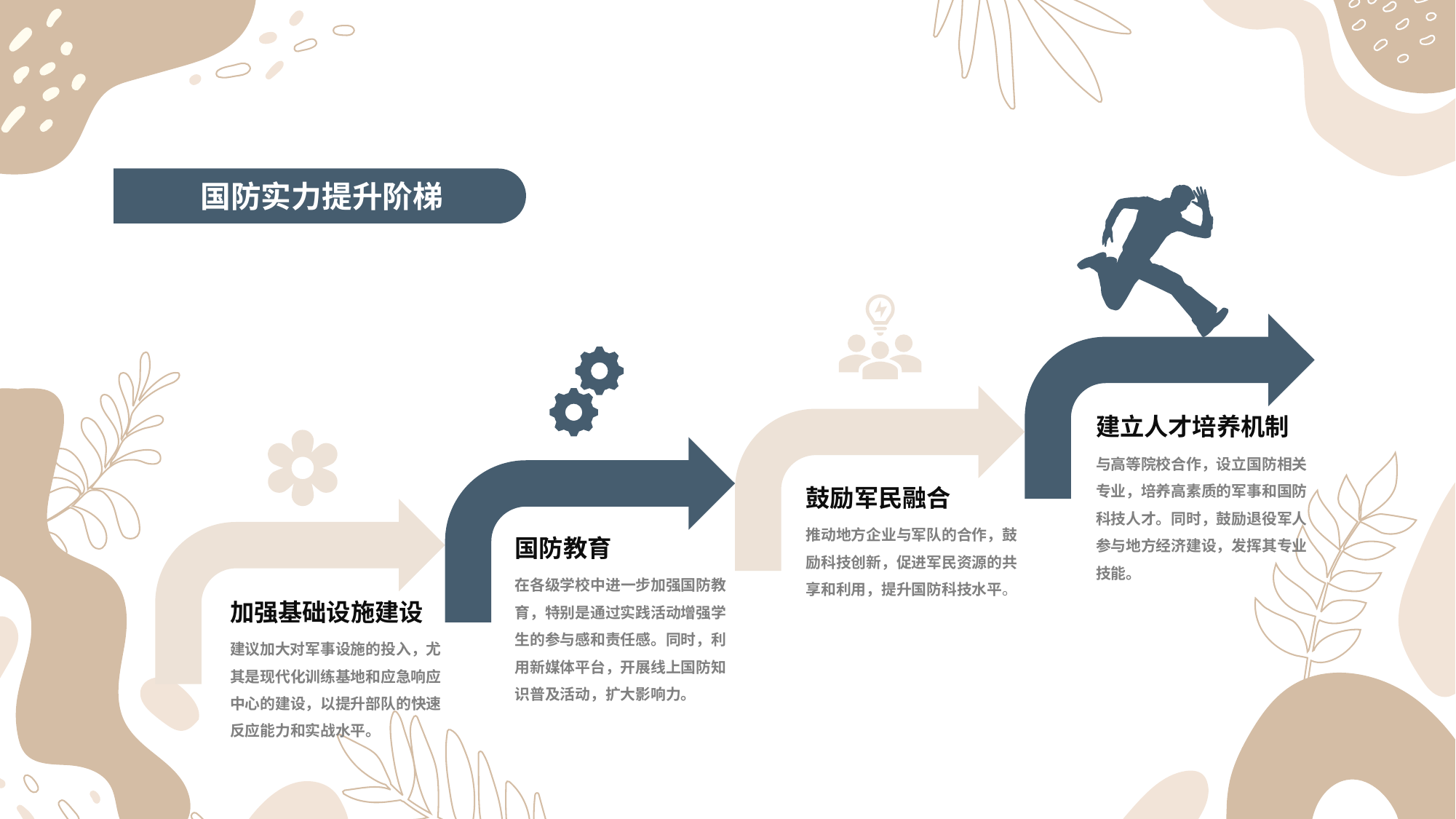

国防实力提升阶梯

建立人才培养机制
与高等院校合作，设立国防相关专业，培养高素质的军事和国防科技人才。同时，鼓励退役军人参与地方经济建设，发挥其专业技能。

鼓励军民融合
推动地方企业与军队的合作，鼓励科技创新，促进军民资源的共享和利用，提升国防科技水平。

国防教育
在各级学校中进一步加强国防教育，特别是通过实践活动增强学生的参与感和责任感。同时，利用新媒体平台，开展线上国防知识普及活动，扩大影响力。
加强基础设施建设
建议加大对军事设施的投入，尤其是现代化训练基地和应急响应中心的建设，以提升部队的快速反应能力和实战水平。